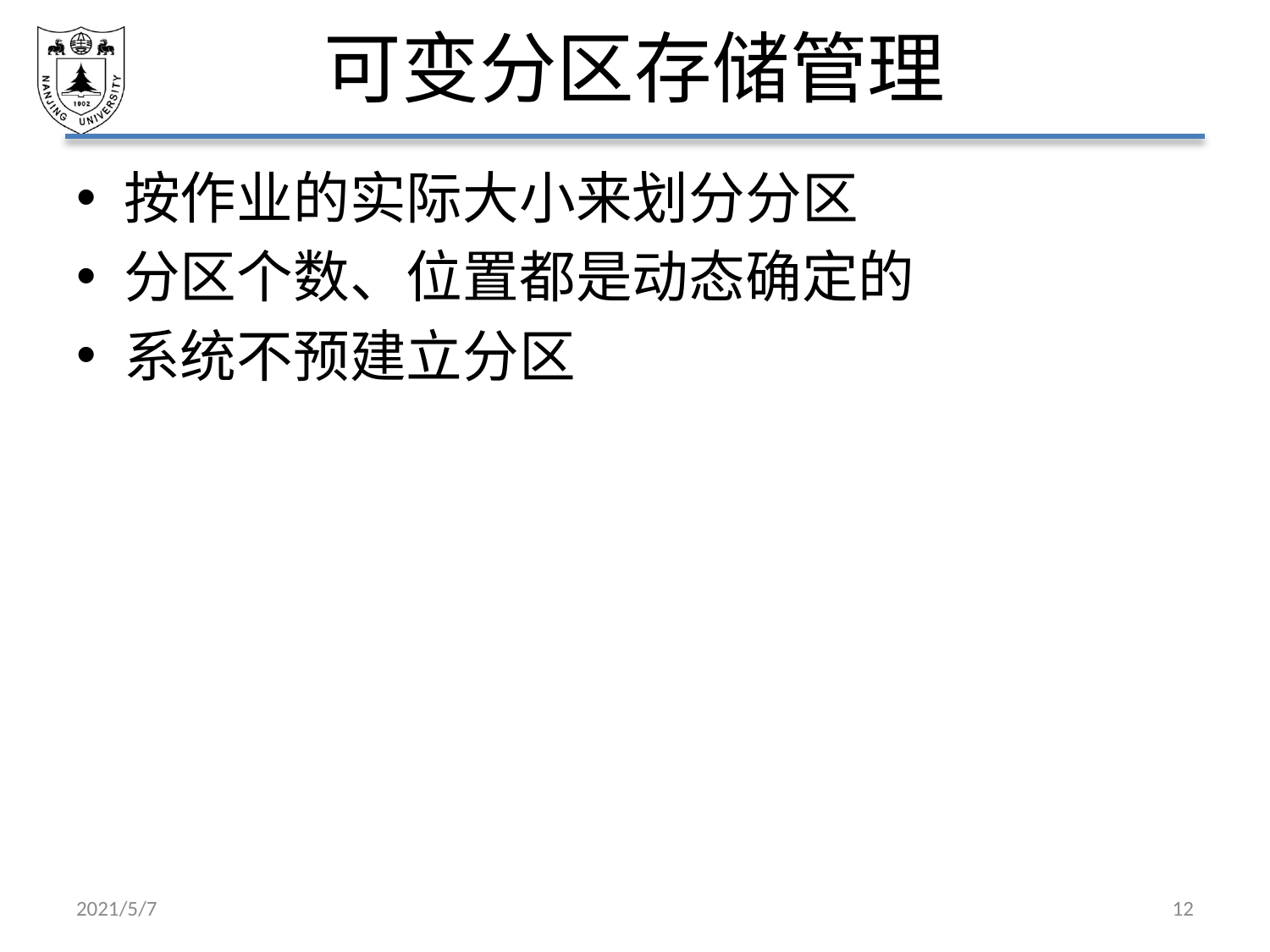

# 可变分区存储管理
按作业的实际大小来划分分区
分区个数、位置都是动态确定的
系统不预建立分区

2021/5/7
12